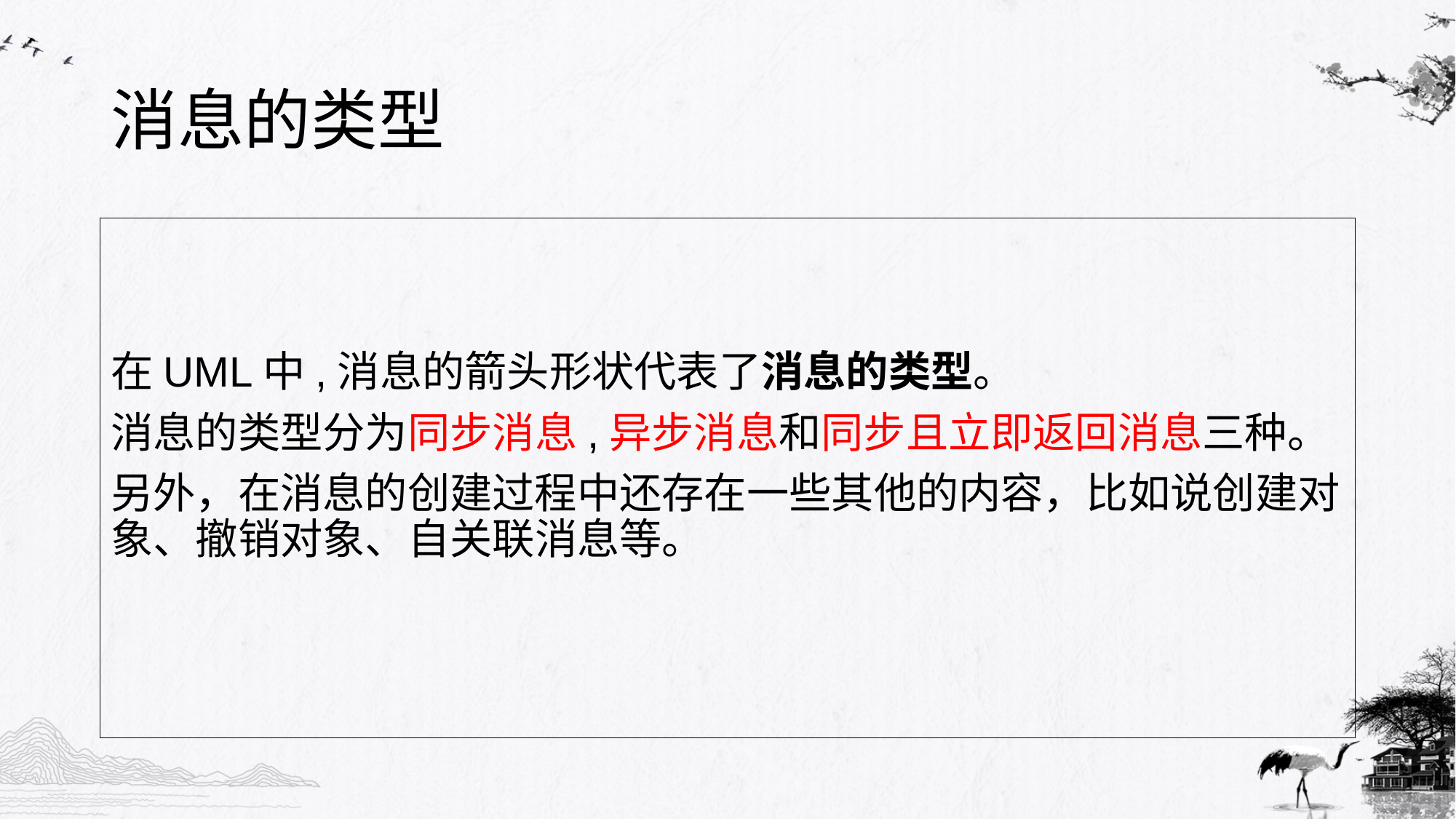

# 消息的类型

在UML中,消息的箭头形状代表了消息的类型。
消息的类型分为同步消息,异步消息和同步且立即返回消息三种。
另外，在消息的创建过程中还存在一些其他的内容，比如说创建对象、撤销对象、自关联消息等。